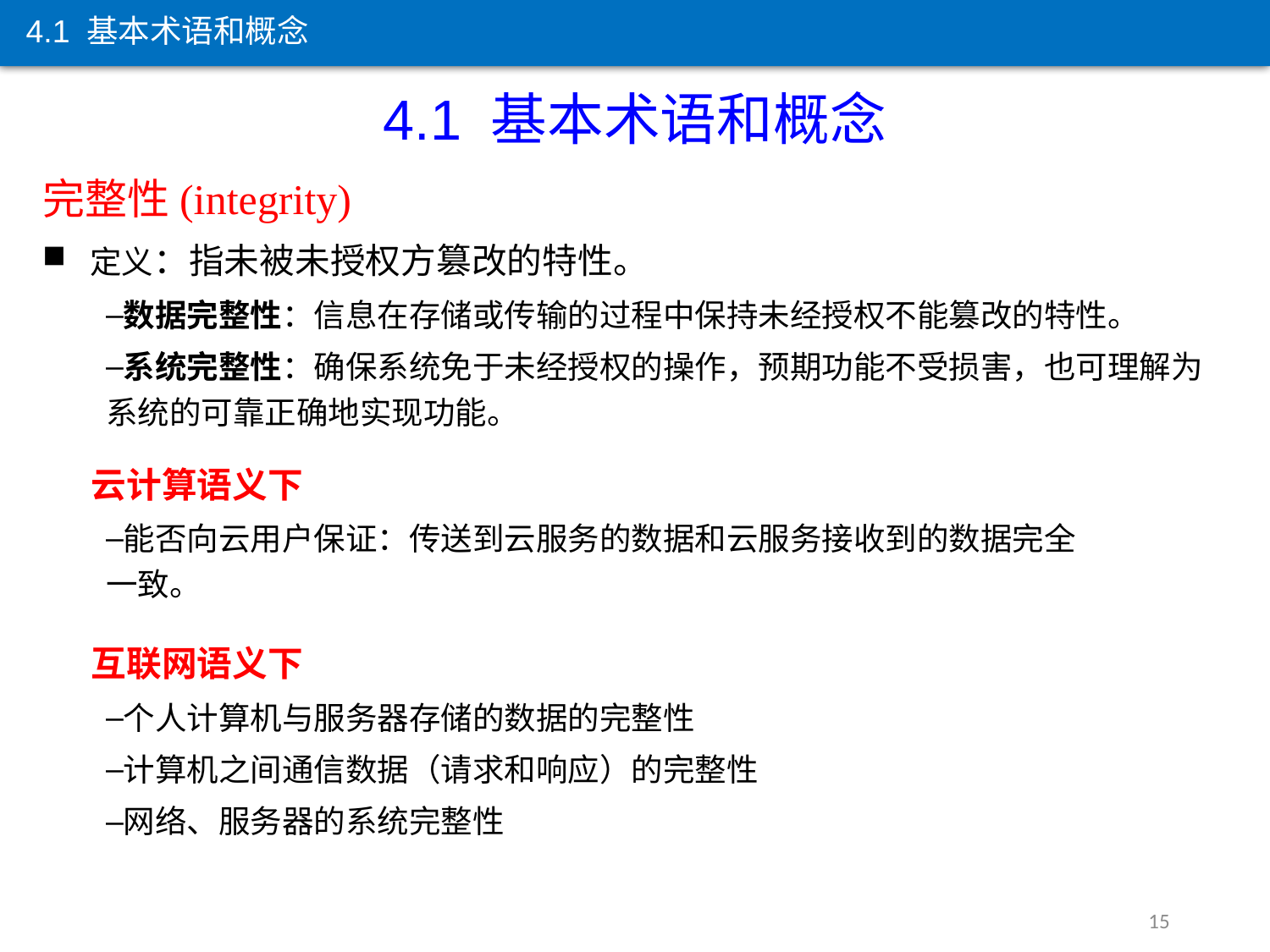

完整性(integrity)：指未被未授权方篡改的特性。
能否向云用户保证：传送到云服务的数据和云服务接收到的数据完全一致。

4.1 基本术语和概念
4.1 基本术语和概念
完整性(integrity)
定义：指未被未授权方篡改的特性。
数据完整性：信息在存储或传输的过程中保持未经授权不能篡改的特性。
系统完整性：确保系统免于未经授权的操作，预期功能不受损害，也可理解为系统的可靠正确地实现功能。

     云计算语义下
能否向云用户保证：传送到云服务的数据和云服务接收到的数据完全一致。
     互联网语义下
个人计算机与服务器存储的数据的完整性
计算机之间通信数据（请求和响应）的完整性
网络、服务器的系统完整性
15